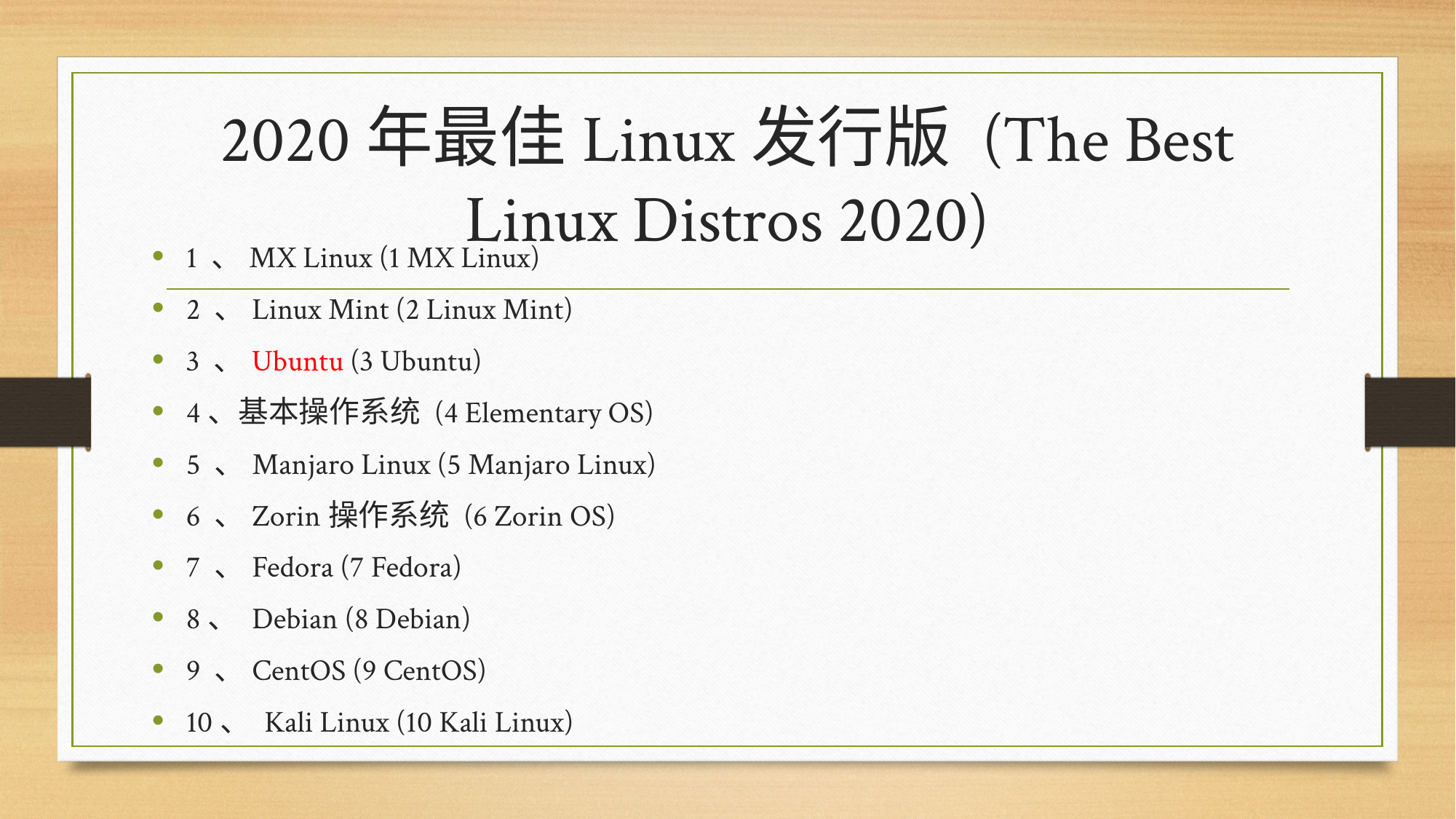

# 2020年最佳Linux发行版 (The Best Linux Distros 2020)
1 、MX Linux (1 MX Linux)
2 、Linux Mint (2 Linux Mint)
3 、Ubuntu (3 Ubuntu)
4、基本操作系统 (4 Elementary OS)
5 、Manjaro Linux (5 Manjaro Linux)
6 、Zorin操作系统 (6 Zorin OS)
7 、Fedora (7 Fedora)
8、 Debian (8 Debian)
9 、CentOS (9 CentOS)
10、 Kali Linux (10 Kali Linux)